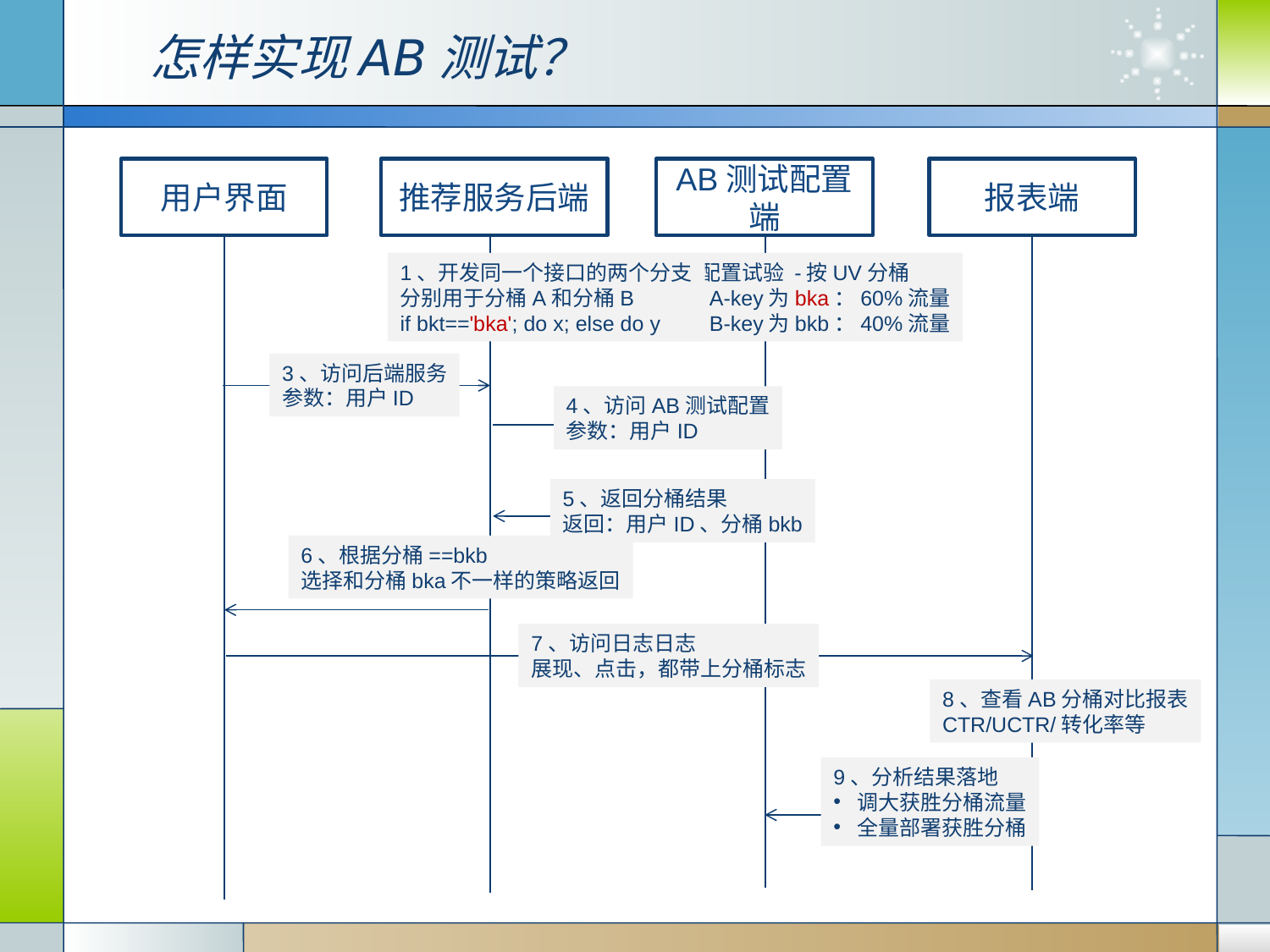

# 怎样实现AB测试？
用户界面
推荐服务后端
AB测试配置端
报表端
1、开发同一个接口的两个分支
分别用于分桶A和分桶B
if bkt=='bka'; do x; else do y
2、配置试验 -按UV分桶
分桶A-key为bka：60%流量
分桶B-key为bkb：40%流量
3、访问后端服务
参数：用户ID
4、访问AB测试配置
参数：用户ID
5、返回分桶结果
返回：用户ID、分桶bkb
6、根据分桶==bkb
选择和分桶bka不一样的策略返回
7、访问日志日志
展现、点击，都带上分桶标志
8、查看AB分桶对比报表
CTR/UCTR/转化率等
9、分析结果落地
调大获胜分桶流量
全量部署获胜分桶